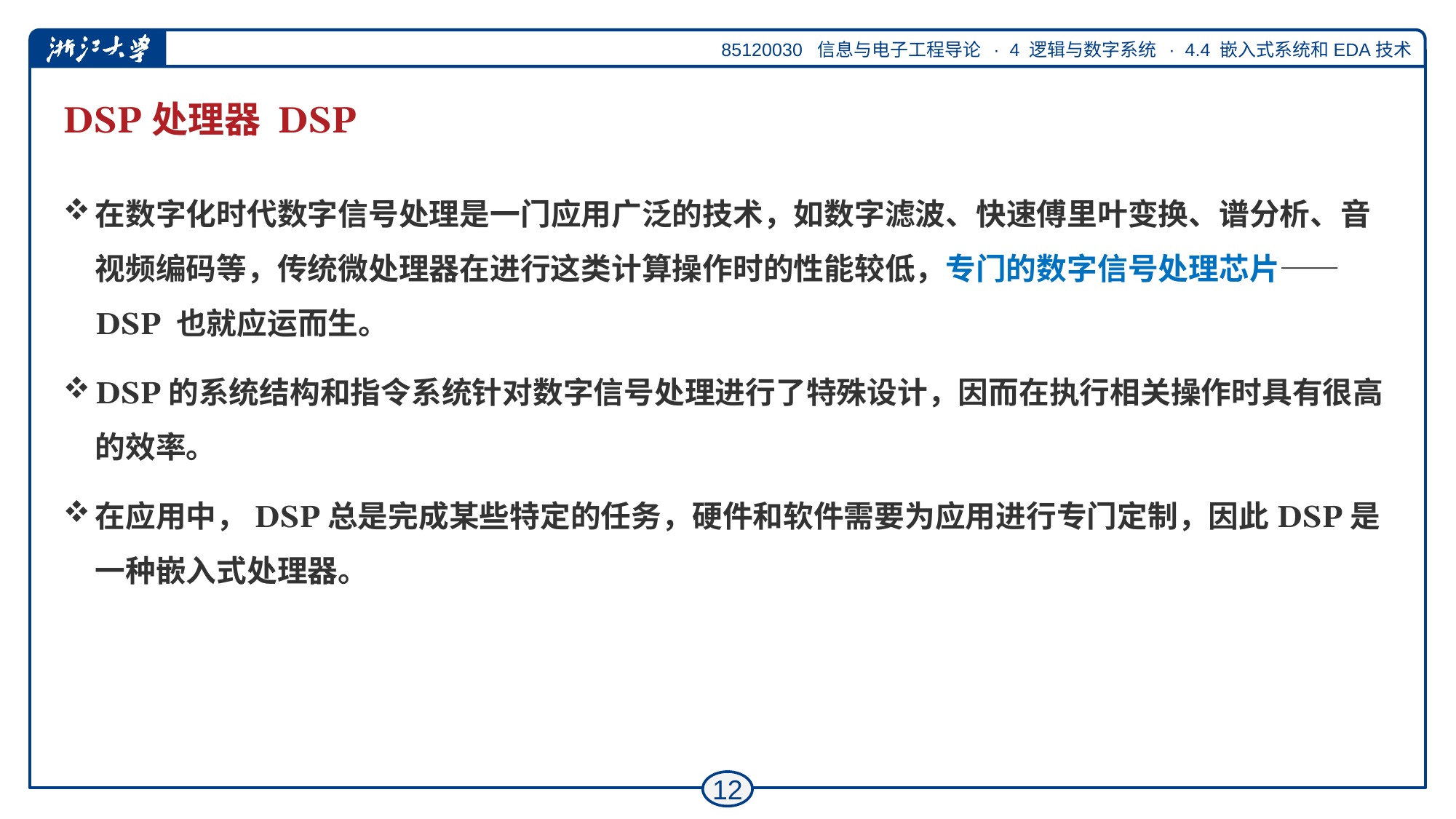

# DSP处理器 DSP
在数字化时代数字信号处理是一门应用广泛的技术，如数字滤波、快速傅里叶变换、谱分析、音视频编码等，传统微处理器在进行这类计算操作时的性能较低，专门的数字信号处理芯片——DSP 也就应运而生。
DSP的系统结构和指令系统针对数字信号处理进行了特殊设计，因而在执行相关操作时具有很高的效率。
在应用中，DSP总是完成某些特定的任务，硬件和软件需要为应用进行专门定制，因此DSP是一种嵌入式处理器。